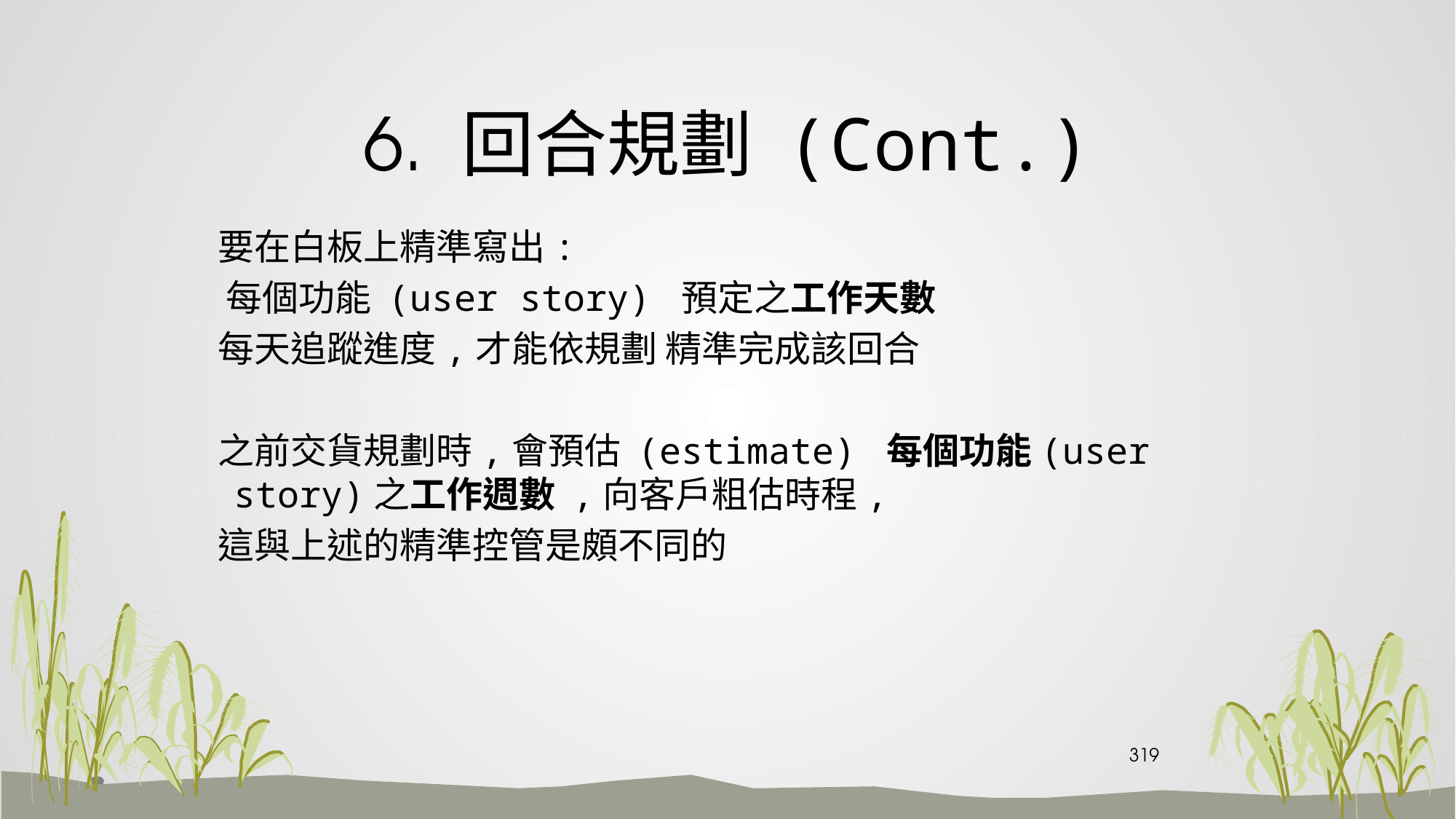

# 6. 回合規劃 (Cont.)
  要在白板上精準寫出:
   每個功能 (user story) 預定之工作天數
  每天追蹤進度,才能依規劃 精準完成該回合

  之前交貨規劃時,會預估 (estimate) 每個功能(user story)之工作週數 ,向客戶粗估時程,
  這與上述的精準控管是頗不同的
319